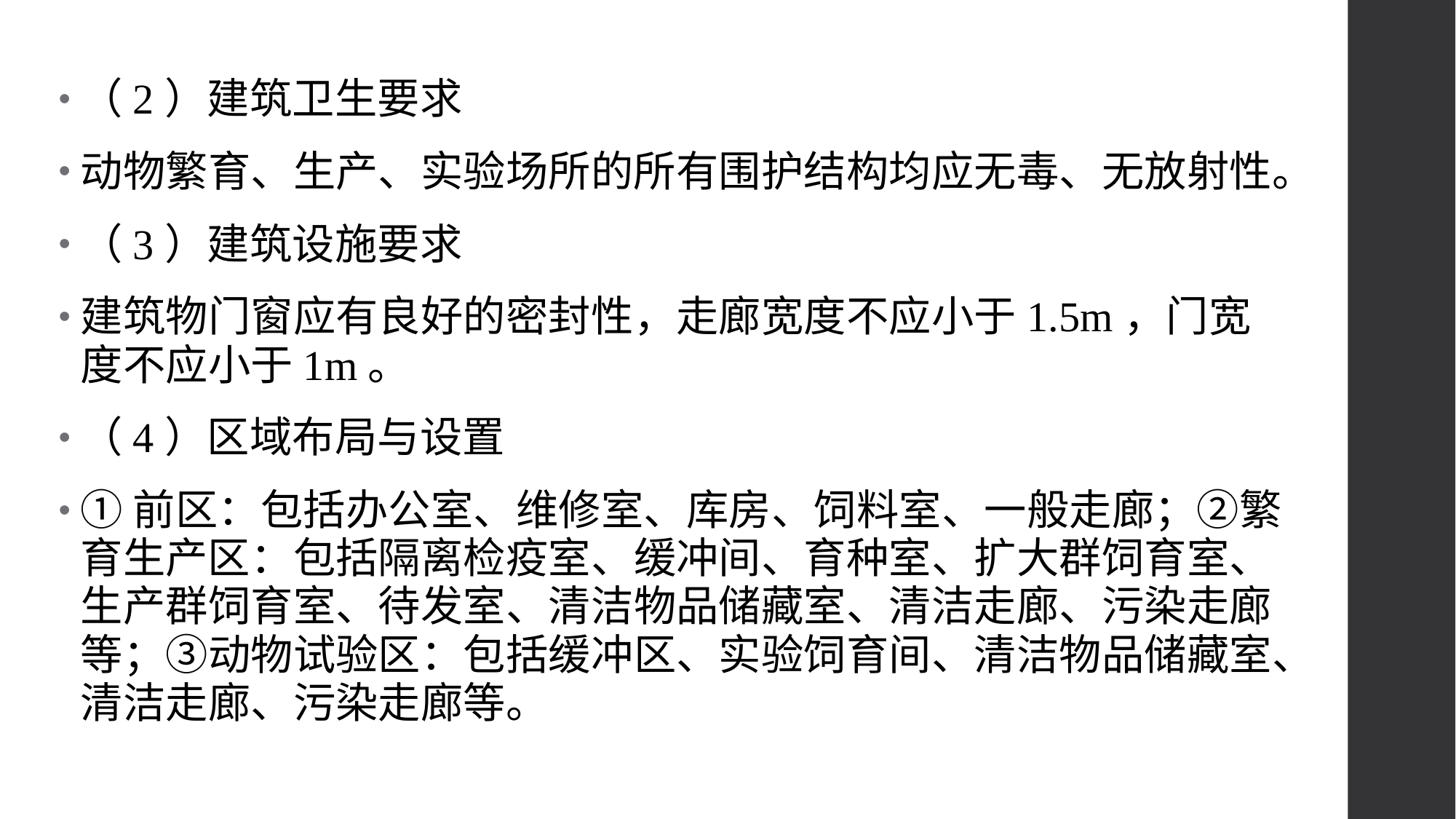

（2）建筑卫生要求
动物繁育、生产、实验场所的所有围护结构均应无毒、无放射性。
（3）建筑设施要求
建筑物门窗应有良好的密封性，走廊宽度不应小于1.5m，门宽度不应小于1m。
（4）区域布局与设置
①前区：包括办公室、维修室、库房、饲料室、一般走廊；②繁育生产区：包括隔离检疫室、缓冲间、育种室、扩大群饲育室、生产群饲育室、待发室、清洁物品储藏室、清洁走廊、污染走廊等；③动物试验区：包括缓冲区、实验饲育间、清洁物品储藏室、清洁走廊、污染走廊等。